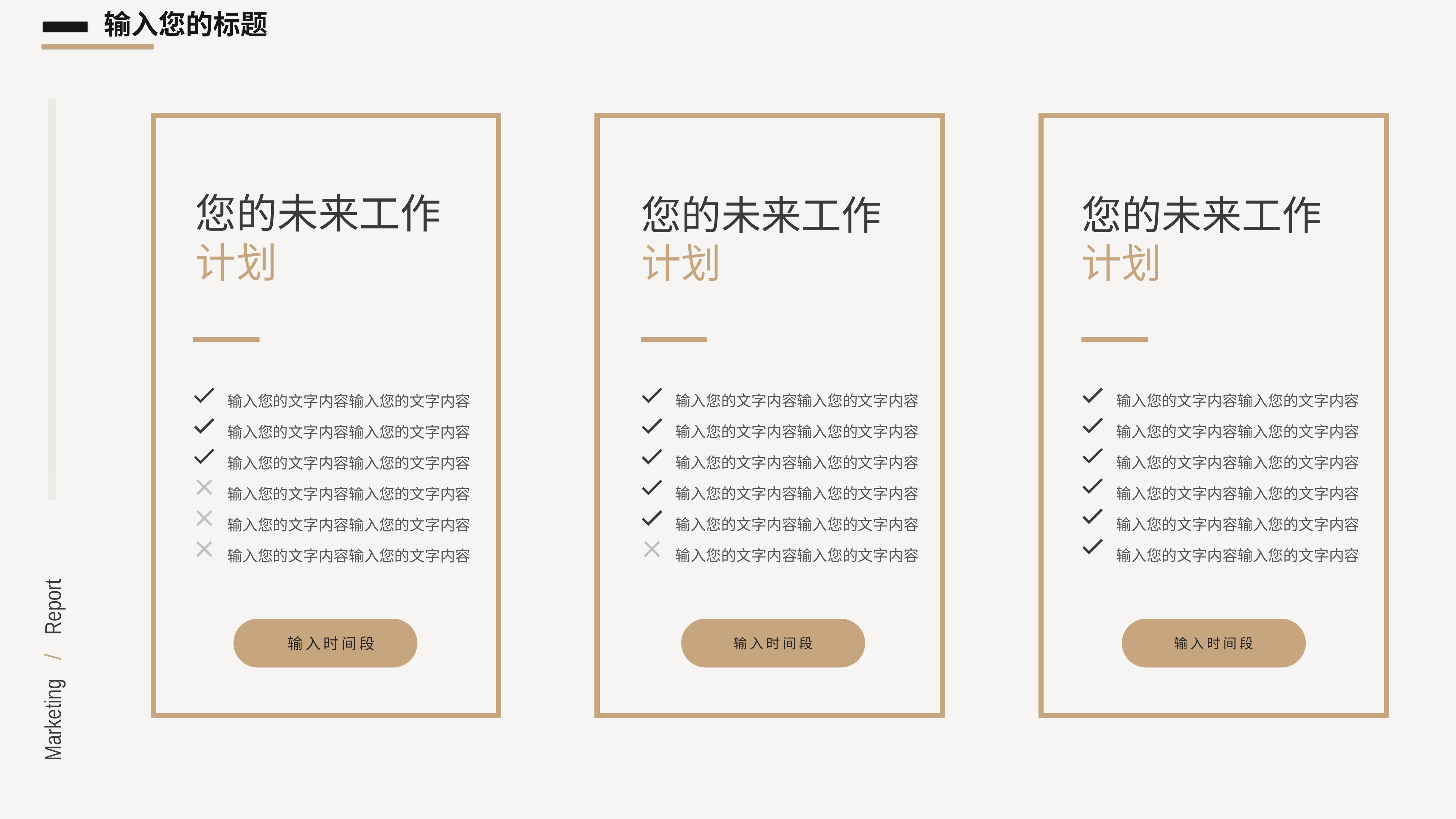

输入您的标题

您的未来工作
计划

您的未来工作
计划
您的未来工作
计划

输入您的文字内容输入您的文字内容输入您的文字内容输入您的文字内容输入您的文字内容输入您的文字内容输入您的文字内容输入您的文字内容输入您的文字内容输入您的文字内容输入您的文字内容输入您的文字内容
输入您的文字内容输入您的文字内容输入您的文字内容输入您的文字内容输入您的文字内容输入您的文字内容输入您的文字内容输入您的文字内容输入您的文字内容输入您的文字内容输入您的文字内容输入您的文字内容
输入您的文字内容输入您的文字内容输入您的文字内容输入您的文字内容输入您的文字内容输入您的文字内容输入您的文字内容输入您的文字内容输入您的文字内容输入您的文字内容输入您的文字内容输入您的文字内容

输入时间段

输入时间段

输入时间段